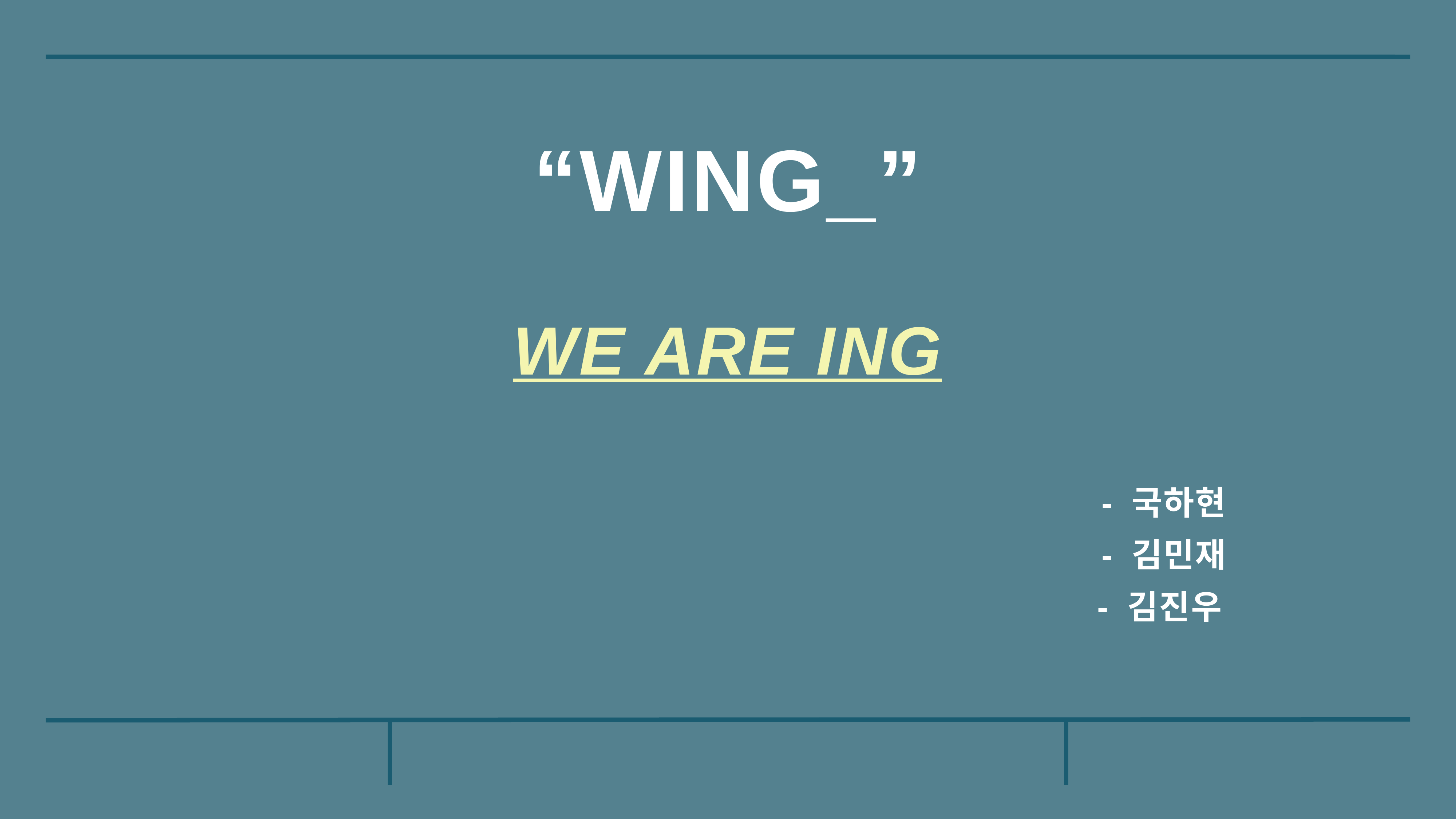

“WING_”
# We are ing
- 국하현
- 김민재
- 김진우